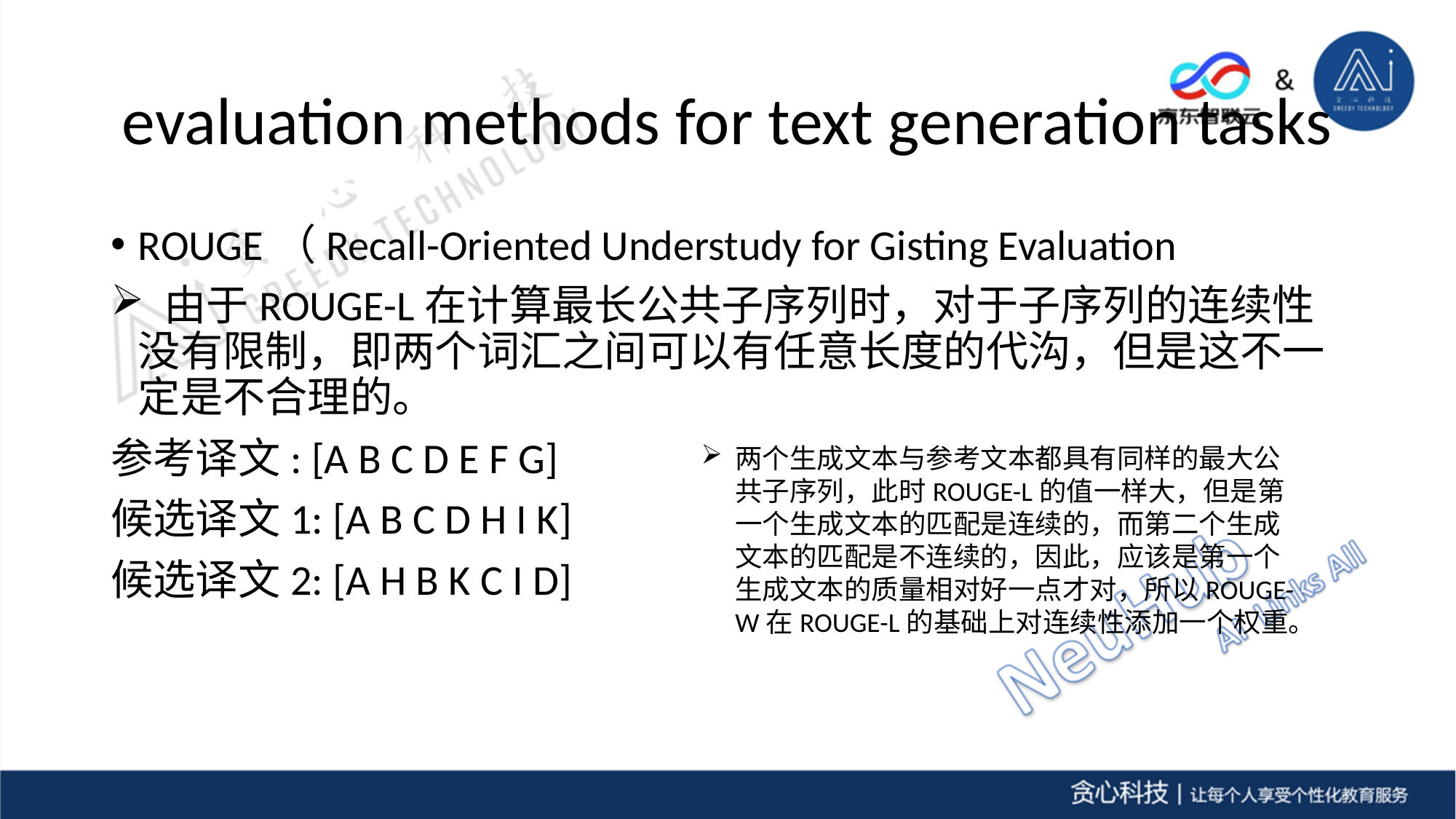

# evaluation methods for text generation tasks
ROUGE（Recall-Oriented Understudy for Gisting Evaluation
 由于ROUGE-L在计算最长公共子序列时，对于子序列的连续性没有限制，即两个词汇之间可以有任意长度的代沟，但是这不一定是不合理的。
参考译文: [A B C D E F G]
候选译文1: [A B C D H I K]
候选译文2: [A H B K C I D]

两个生成文本与参考文本都具有同样的最大公共子序列，此时ROUGE-L的值一样大，但是第一个生成文本的匹配是连续的，而第二个生成文本的匹配是不连续的，因此，应该是第一个生成文本的质量相对好一点才对，所以ROUGE-W在ROUGE-L的基础上对连续性添加一个权重。

28